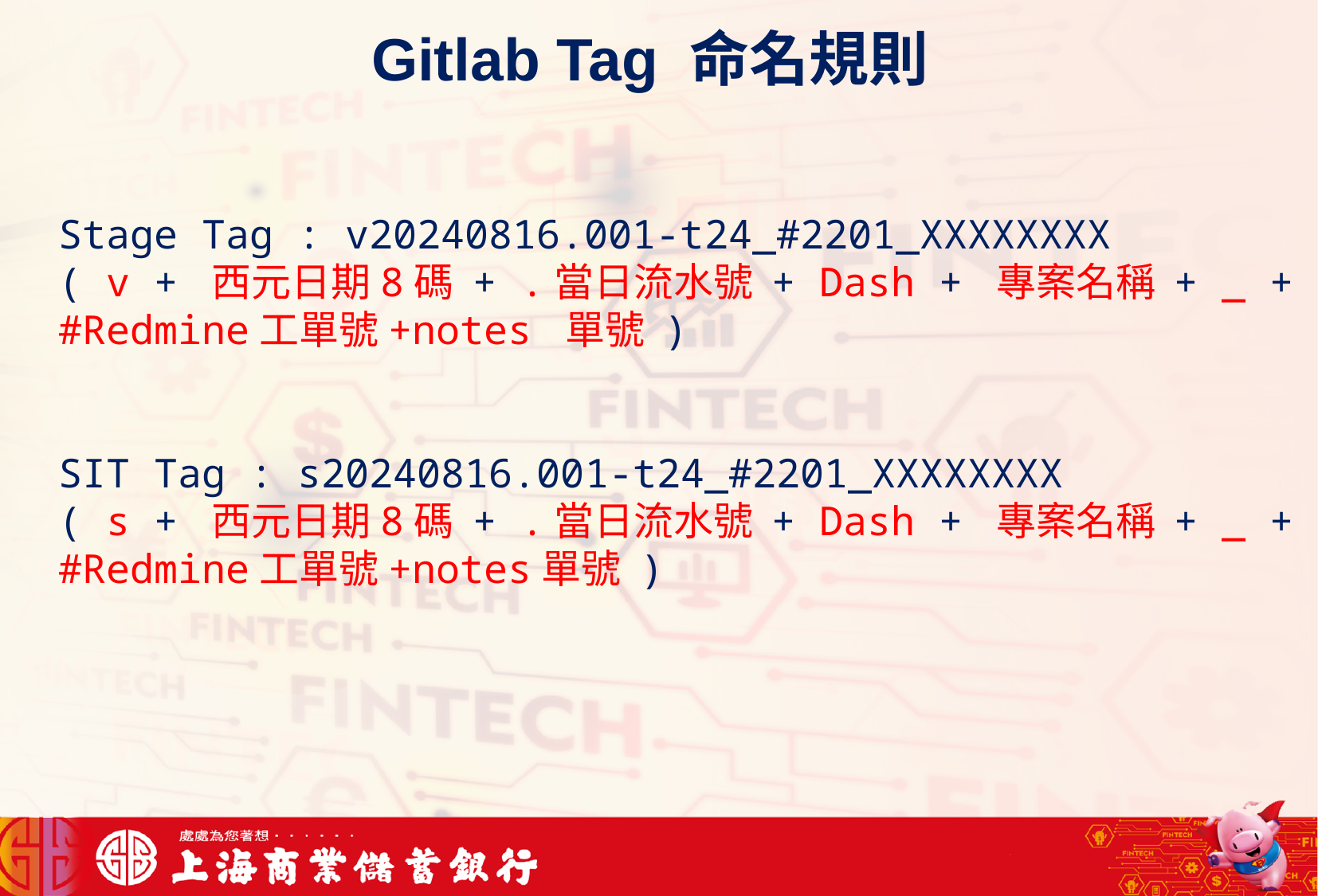

Gitlab Tag 命名規則

Stage Tag : v20240816.001-t24_#2201_XXXXXXXX
( v + 西元日期8碼 + .當日流水號 + Dash + 專案名稱 + _ + #Redmine工單號+notes 單號 )

SIT Tag : s20240816.001-t24_#2201_XXXXXXXX
( s + 西元日期8碼 + .當日流水號 + Dash + 專案名稱 + _ + #Redmine工單號+notes單號 )